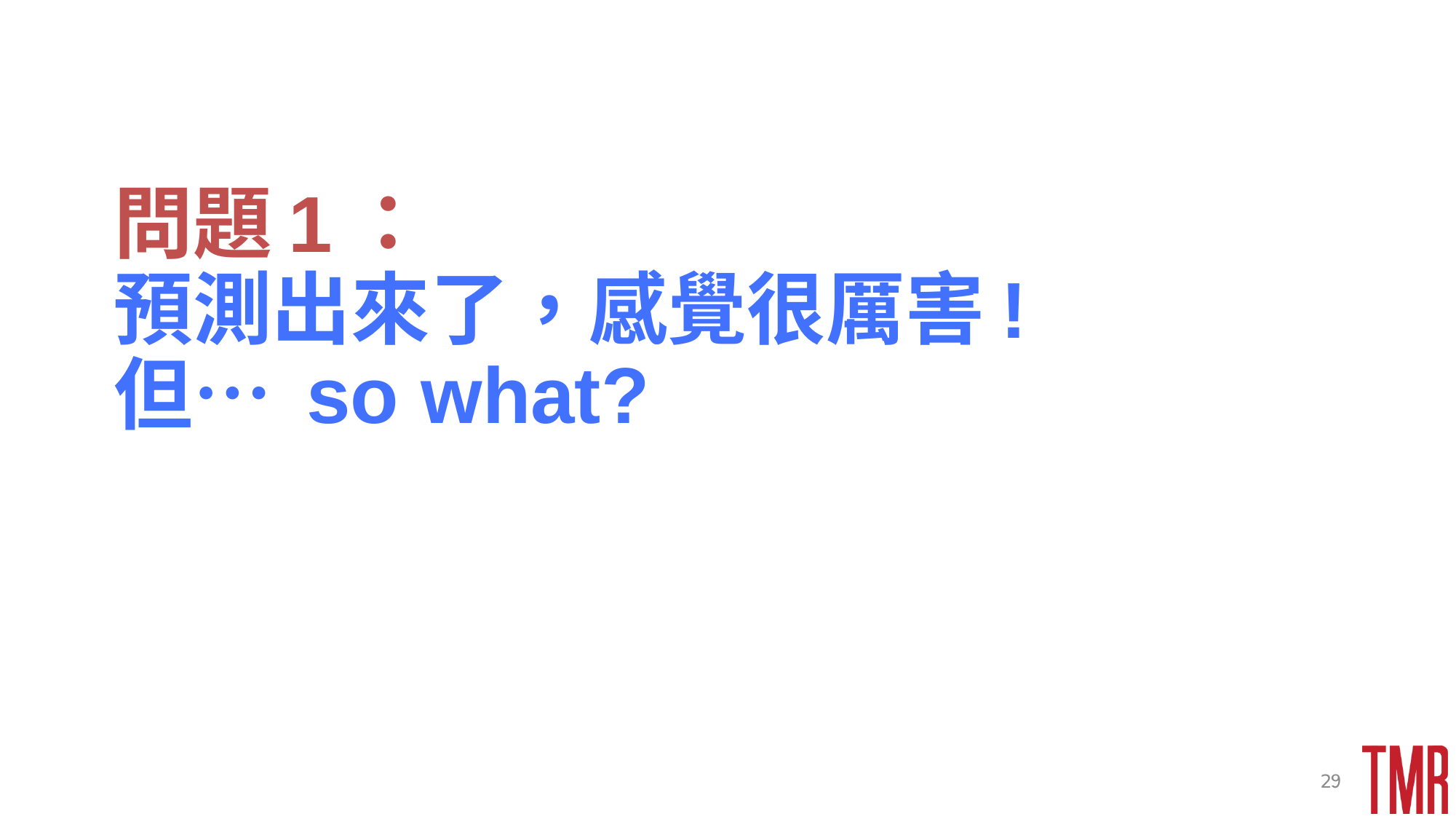

# 問題1： 預測出來了，感覺很厲害! 但… so what?

29